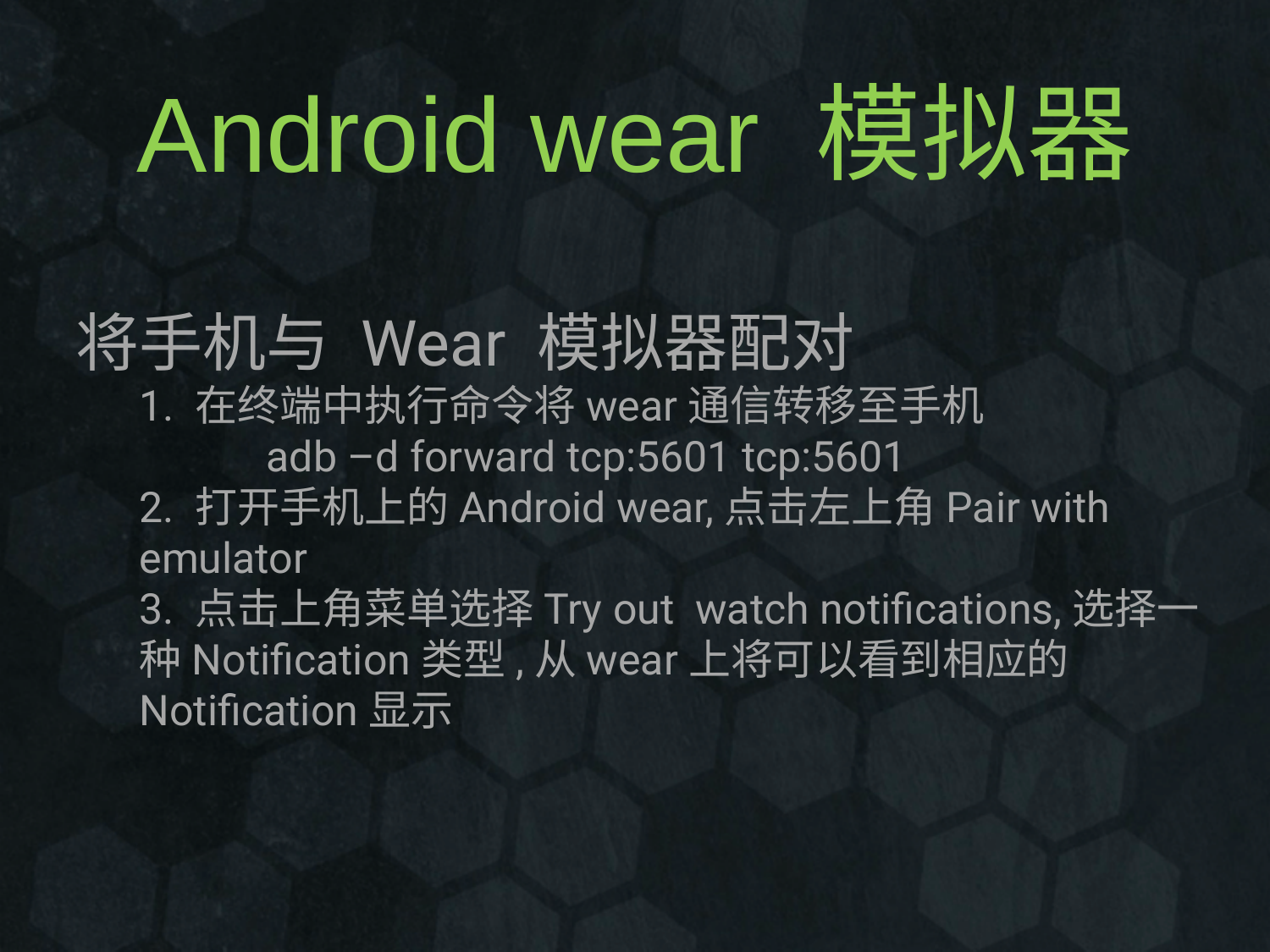

# Android wear 模拟器
将手机与 Wear 模拟器配对
1. 在终端中执行命令将wear通信转移至手机
	adb –d forward tcp:5601 tcp:5601
2. 打开手机上的Android wear,点击左上角Pair with emulator
3. 点击上角菜单选择Try out  watch notifications,选择一种Notification类型,从wear上将可以看到相应的Notification显示